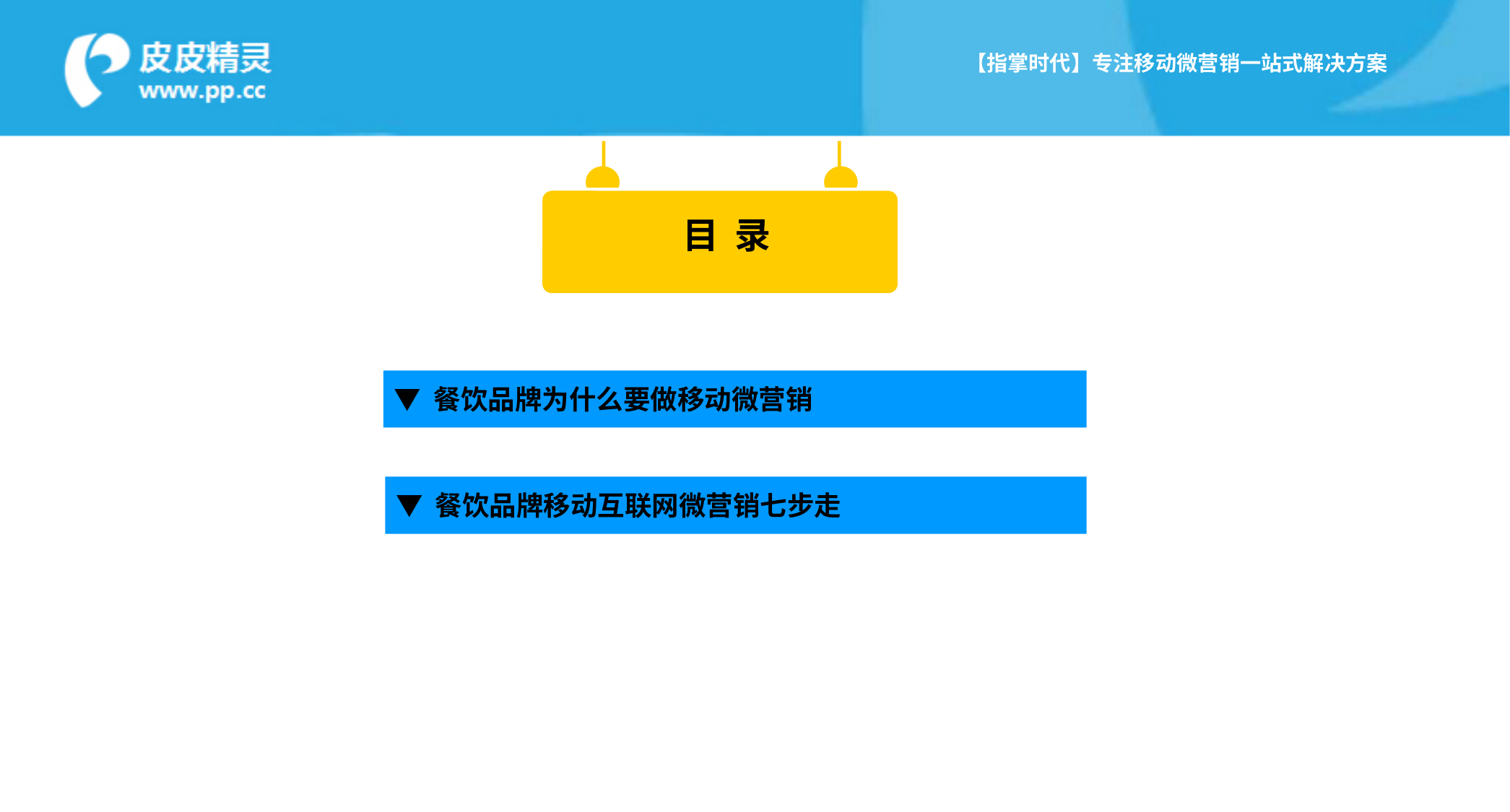

【指掌时代】专注移动微营销一站式解决方案

目  录
▼ 餐饮品牌为什么要做移动微营销
▼ 餐饮品牌移动互联网微营销七步走
▼ 我们的优势资源